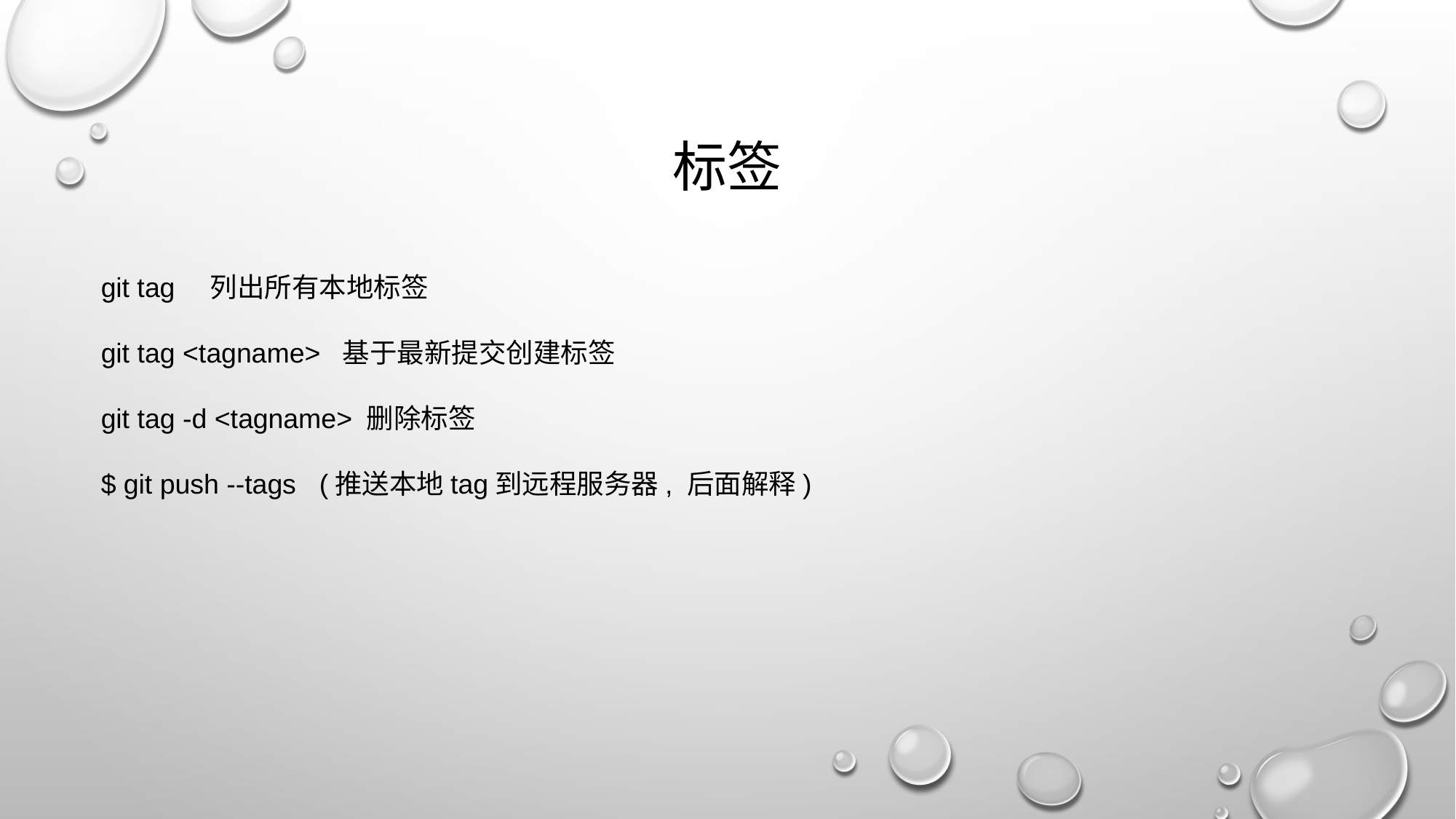

# 标签
git tag 	列出所有本地标签

git tag <tagname>  基于最新提交创建标签

git tag -d <tagname> 删除标签

$ git push --tags 	(推送本地tag到远程服务器, 后面解释)